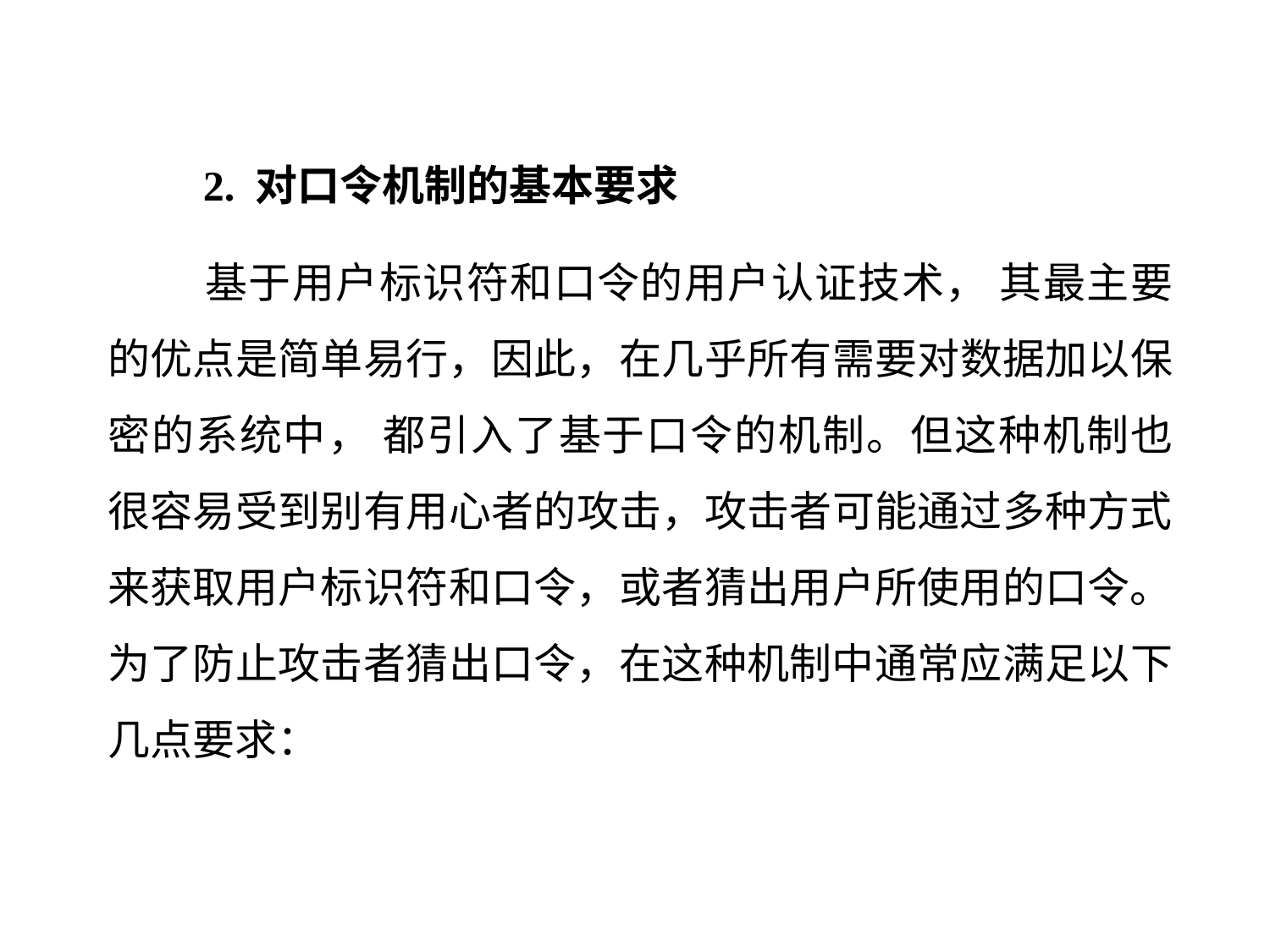

2. 对口令机制的基本要求
        基于用户标识符和口令的用户认证技术， 其最主要的优点是简单易行，因此，在几乎所有需要对数据加以保密的系统中， 都引入了基于口令的机制。但这种机制也很容易受到别有用心者的攻击，攻击者可能通过多种方式来获取用户标识符和口令，或者猜出用户所使用的口令。 为了防止攻击者猜出口令，在这种机制中通常应满足以下几点要求：